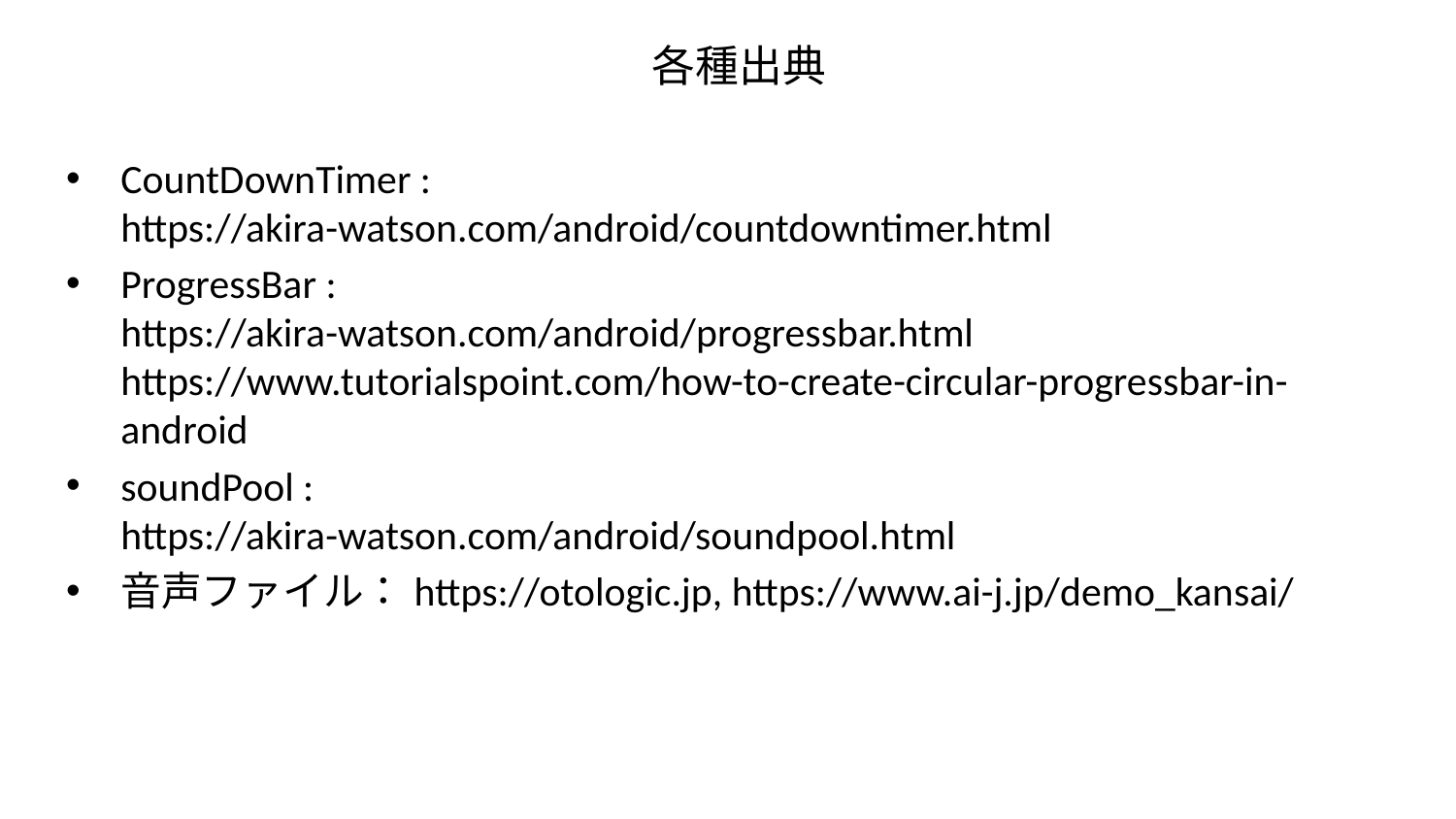

# 各種出典
CountDownTimer :
https://akira-watson.com/android/countdowntimer.html
ProgressBar :
https://akira-watson.com/android/progressbar.html
https://www.tutorialspoint.com/how-to-create-circular-progressbar-in-android
soundPool :
https://akira-watson.com/android/soundpool.html
音声ファイル：https://otologic.jp, https://www.ai-j.jp/demo_kansai/